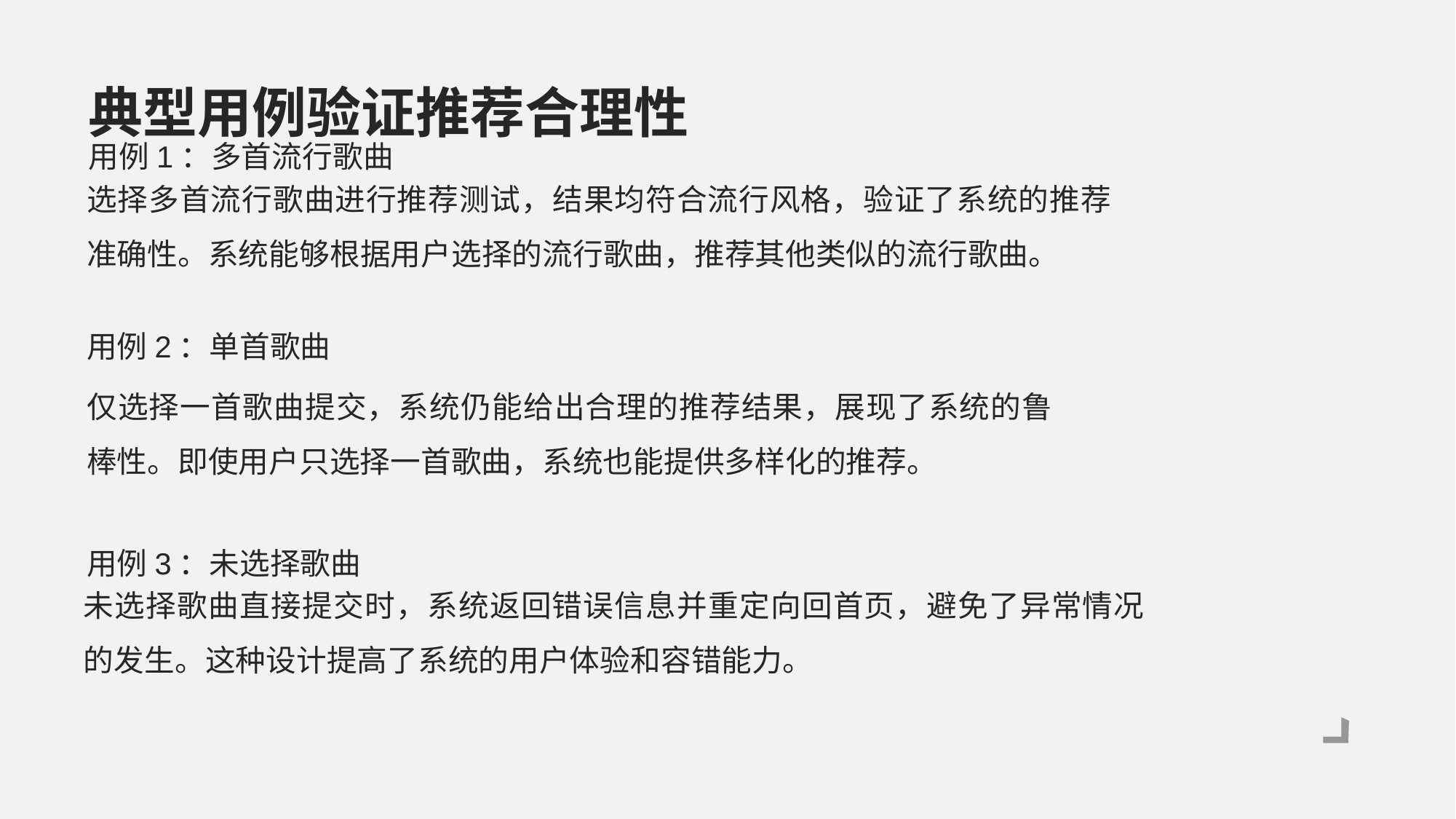

典型用例验证推荐合理性
用例1：多首流行歌曲

选择多首流行歌曲进行推荐测试，结果均符合流行风格，验证了系统的推荐准确性。系统能够根据用户选择的流行歌曲，推荐其他类似的流行歌曲。

用例2：单首歌曲

仅选择一首歌曲提交，系统仍能给出合理的推荐结果，展现了系统的鲁棒性。即使用户只选择一首歌曲，系统也能提供多样化的推荐。
用例3：未选择歌曲

未选择歌曲直接提交时，系统返回错误信息并重定向回首页，避免了异常情况的发生。这种设计提高了系统的用户体验和容错能力。